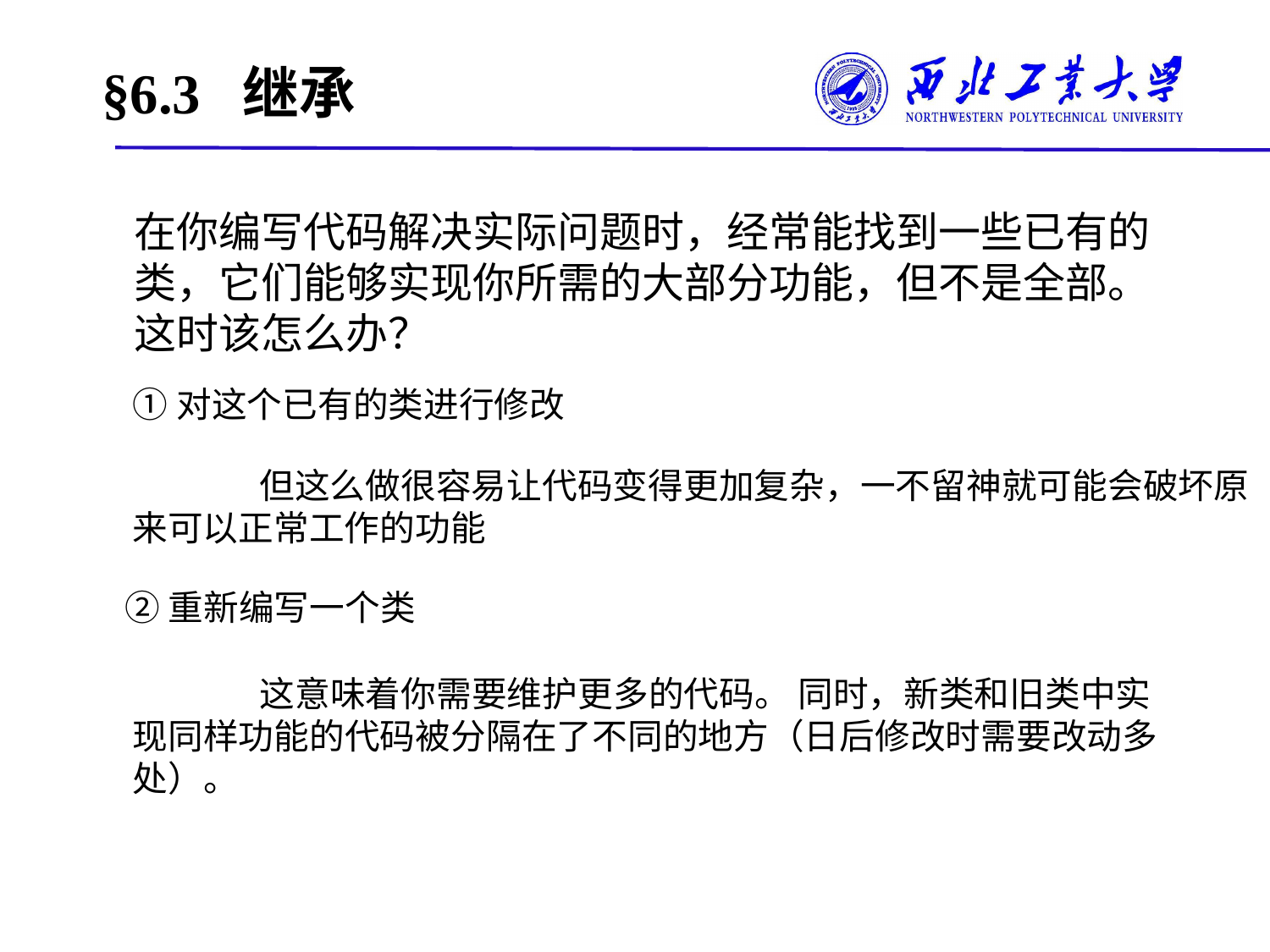

# §6.3  继承

在你编写代码解决实际问题时，经常能找到一些已有的类，它们能够实现你所需的大部分功能，但不是全部。这时该怎么办？
①对这个已有的类进行修改
	但这么做很容易让代码变得更加复杂，一不留神就可能会破坏原来可以正常工作的功能
②重新编写一个类

	这意味着你需要维护更多的代码。 同时，新类和旧类中实现同样功能的代码被分隔在了不同的地方（日后修改时需要改动多处）。